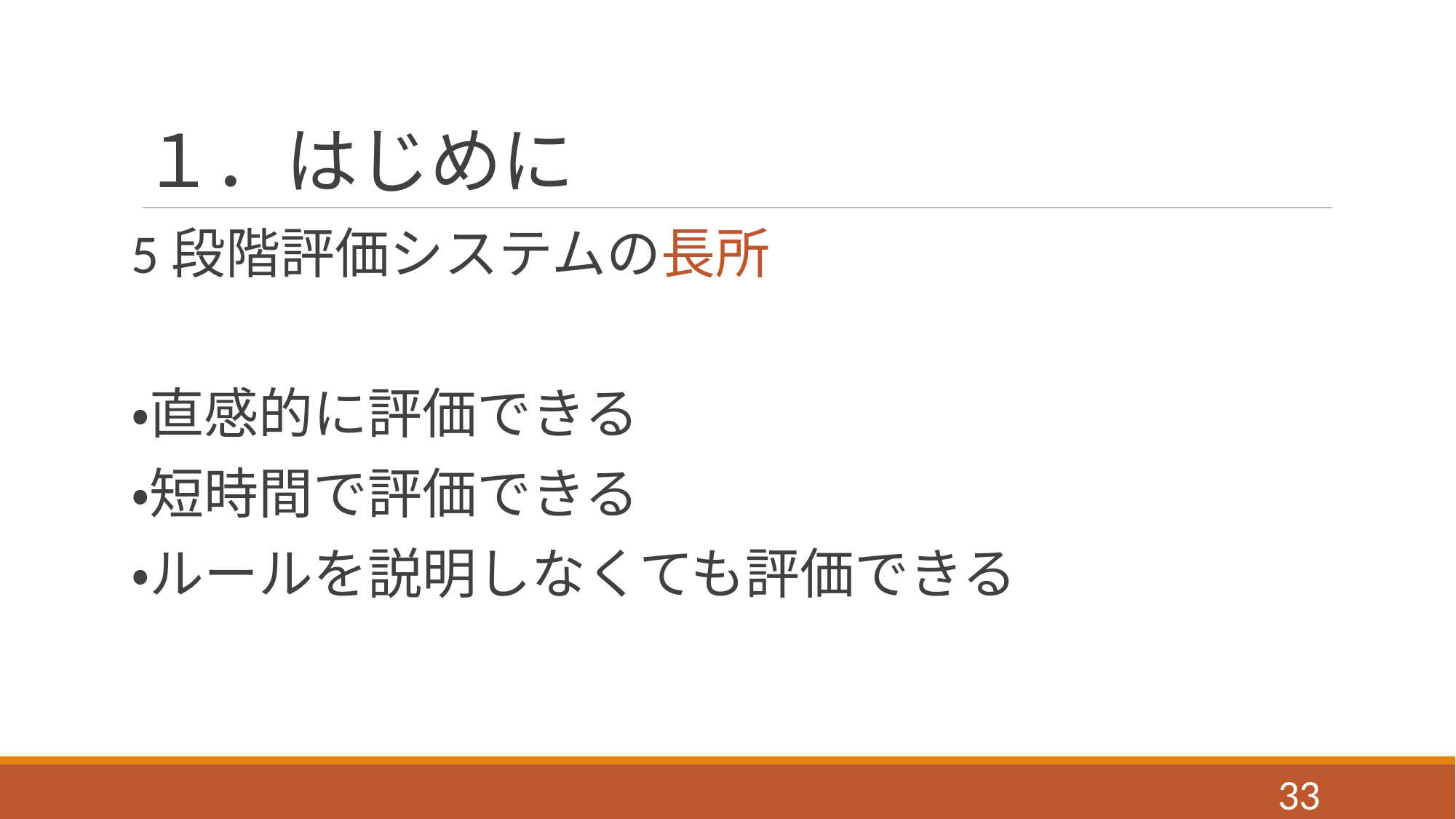

# １．はじめに
5段階評価システムの長所

・直感的に評価できる
・短時間で評価できる
・ルールを説明しなくても評価できる
33